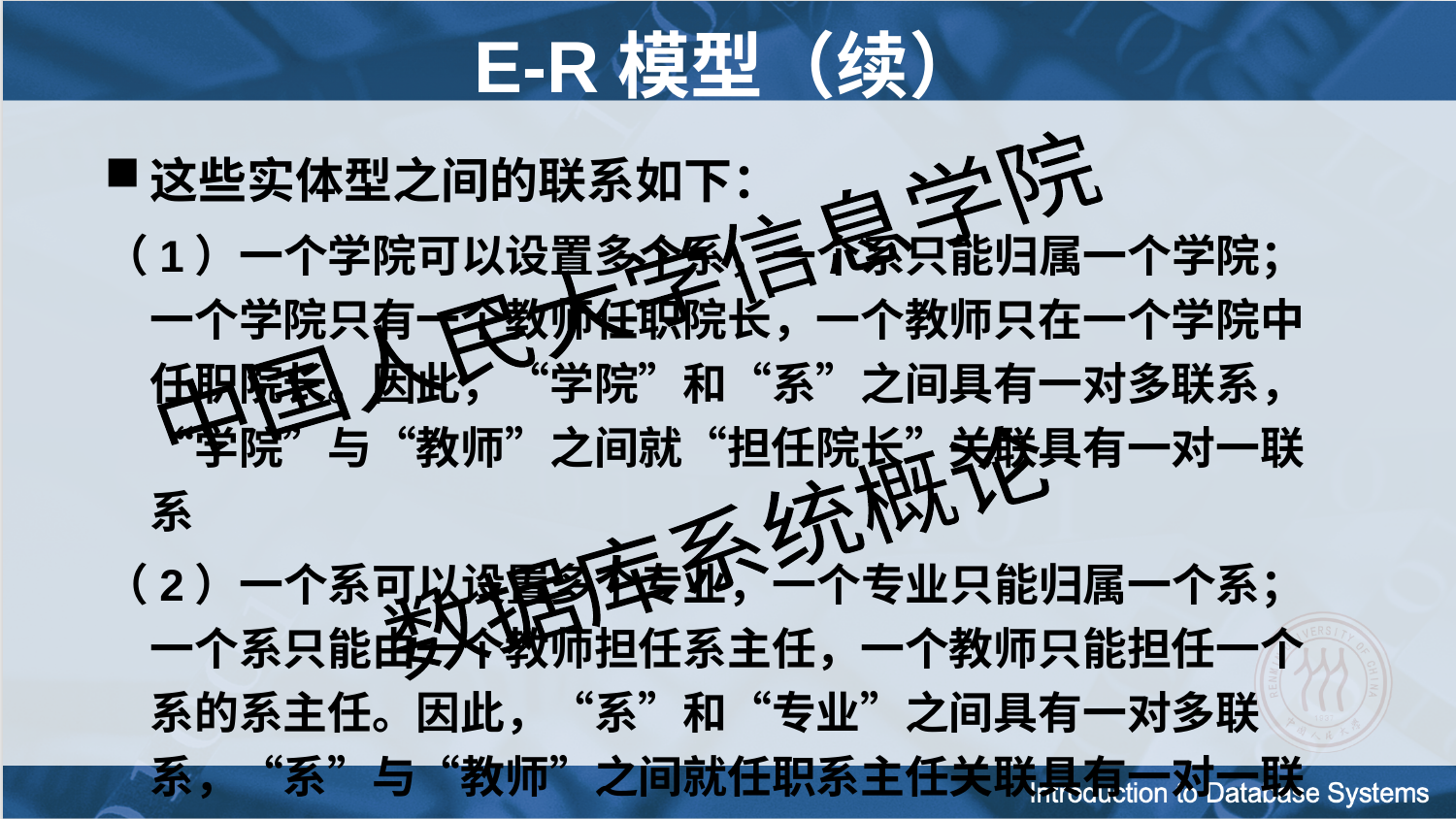

E-R模型（续）
这些实体型之间的联系如下：
（1）一个学院可以设置多个系，一个系只能归属一个学院；一个学院只有一个教师任职院长，一个教师只在一个学院中任职院长。因此，“学院”和“系”之间具有一对多联系，“学院”与“教师”之间就“担任院长”关联具有一对一联系
（2）一个系可以设置多个专业，一个专业只能归属一个系；一个系只能由一个教师担任系主任，一个教师只能担任一个系的系主任。因此，“系”和“专业”之间具有一对多联系，“系”与“教师”之间就任职系主任关联具有一对一联系